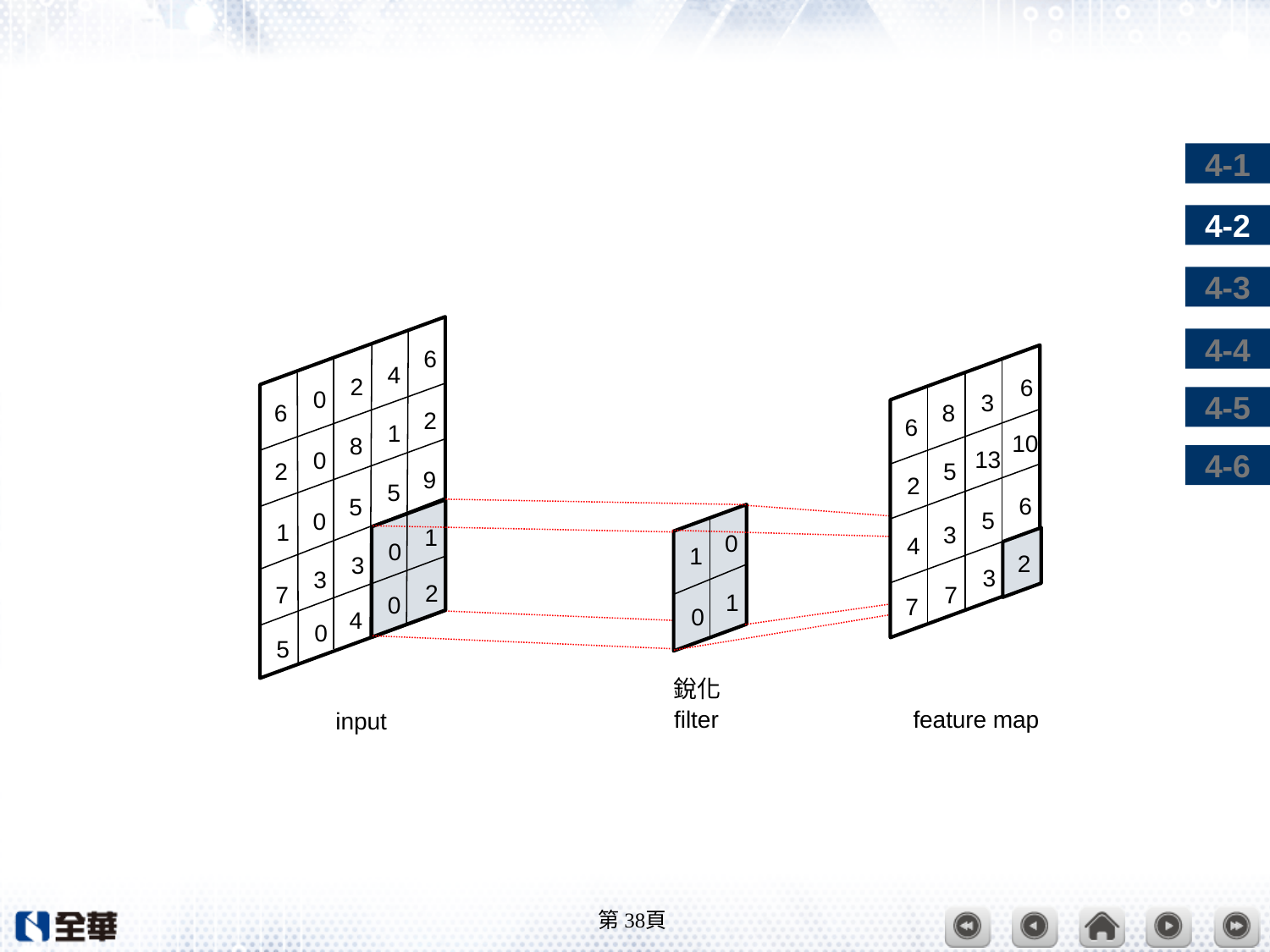

#

6
4
2
6
0
3
8
6
2

6
1

10
8
13
0
2
5
9
2
5
6
5
5
0
1
3
1
0
4
0

1

2

3
3
3
2
7
7
1
0
7
0
4
0
5
銳化
feature map
filter
input